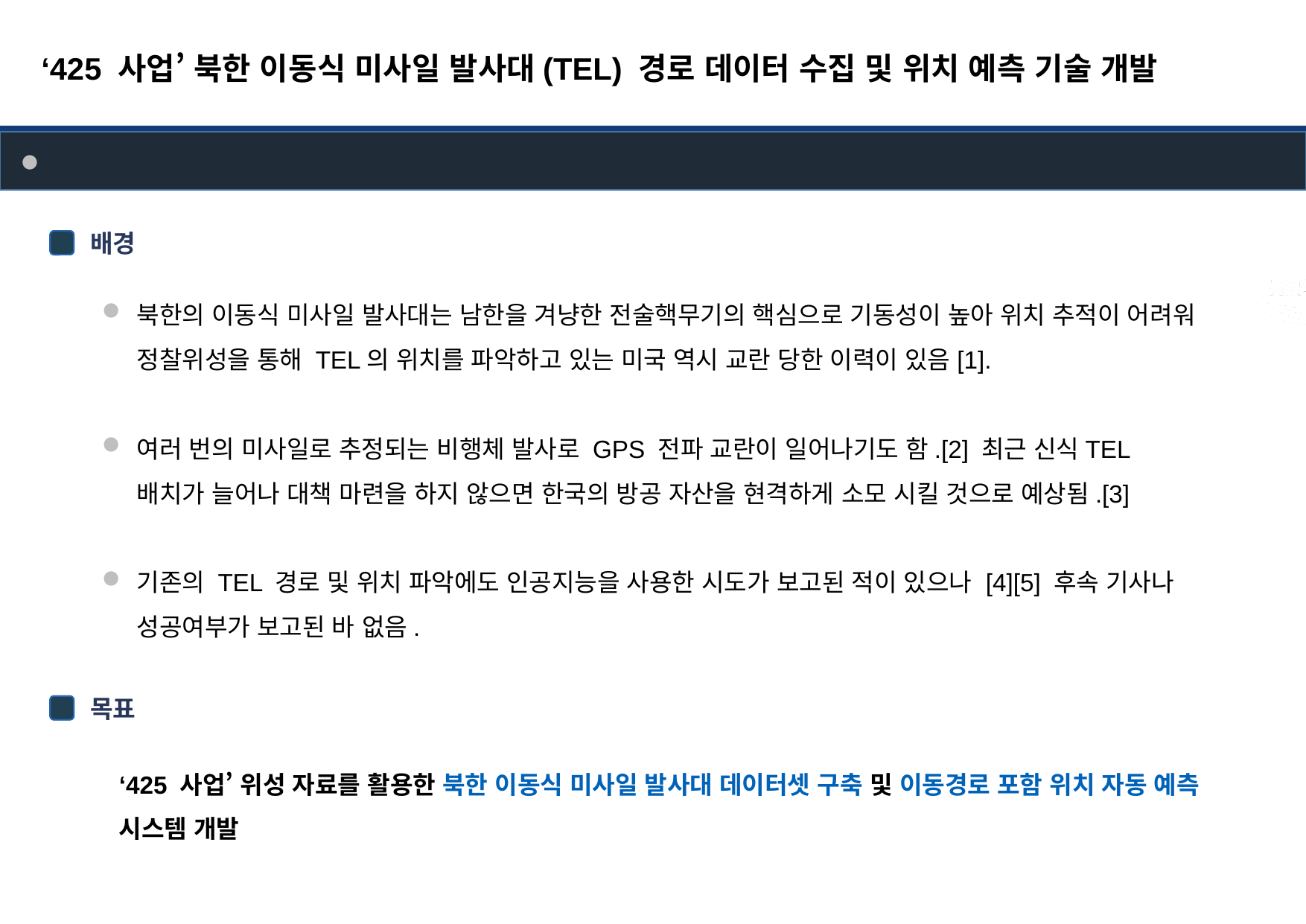

‘425 사업’ 북한 이동식 미사일 발사대(TEL) 경로 데이터 수집 및 위치 예측 기술 개발
과제 개요

위성 자료 수집 및 개발 사례 분석
배경

북한의 이동식 미사일 발사대는 남한을 겨냥한 전술핵무기의 핵심으로 기동성이 높아 위치 추적이 어려워 정찰위성을 통해 TEL의 위치를 파악하고 있는 미국 역시 교란 당한 이력이 있음[1].

여러 번의 미사일로 추정되는 비행체 발사로 GPS 전파 교란이 일어나기도 함.[2] 최근 신식TEL 배치가 늘어나 대책 마련을 하지 않으면 한국의 방공 자산을 현격하게 소모 시킬 것으로 예상됨.[3]

기존의 TEL 경로 및 위치 파악에도 인공지능을 사용한 시도가 보고된 적이 있으나 [4][5] 후속 기사나 성공여부가 보고된 바 없음.
목표

‘425 사업’ 위성 자료를 활용한 북한 이동식 미사일 발사대 데이터셋 구축 및 이동경로 포함 위치 자동 예측 시스템 개발